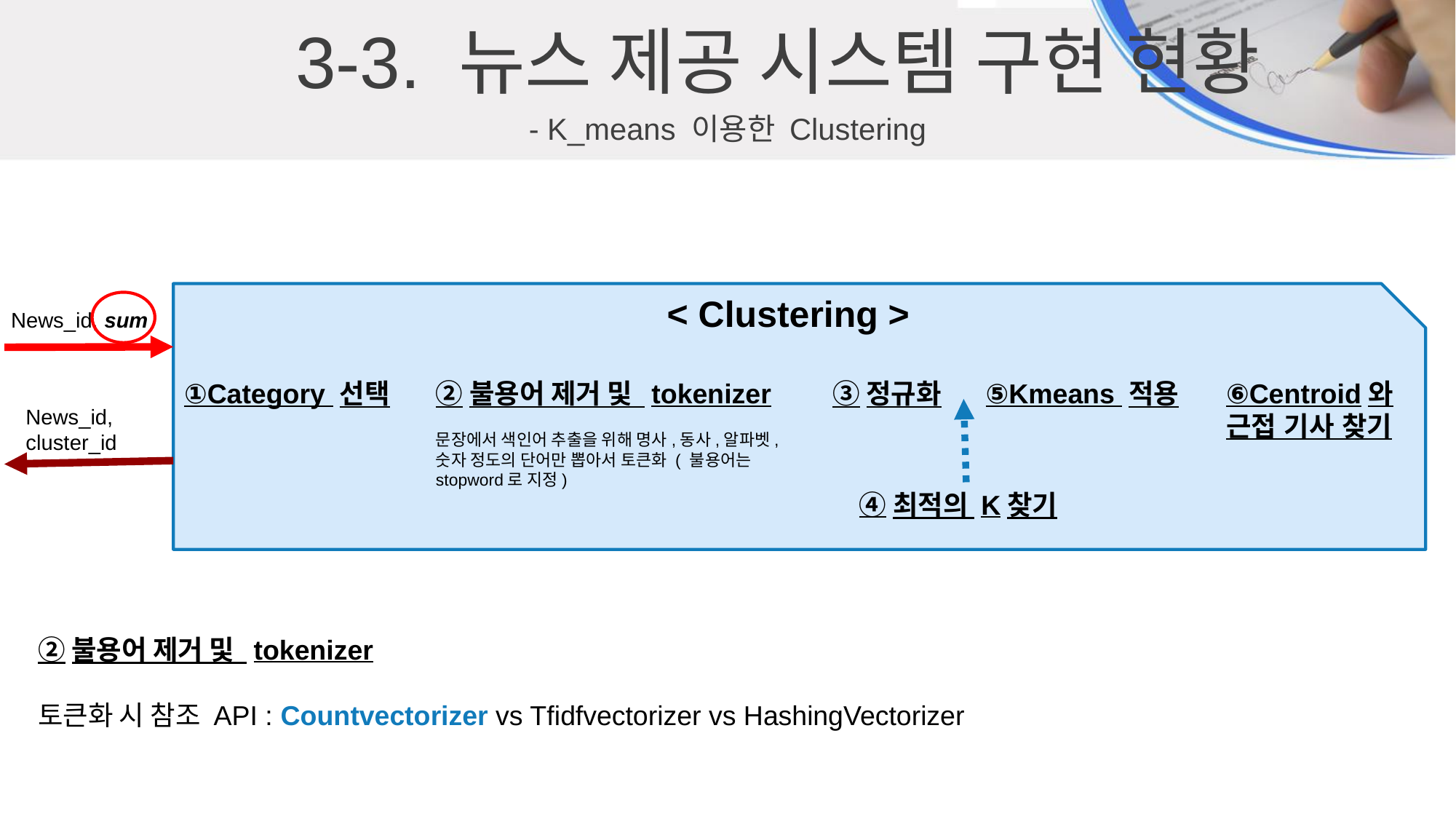

3-3. 뉴스 제공 시스템 구현 현황
- K_means 이용한 Clustering
< Clustering >

News_id, sum
①Category 선택
②불용어 제거 및  tokenizer

문장에서 색인어 추출을 위해 명사,동사,알파벳,숫자 정도의 단어만 뽑아서 토큰화 ( 불용어는 stopword로 지정)
③정규화
⑤Kmeans 적용
⑥Centroid와 근접 기사 찾기
News_id,
cluster_id
④최적의 K찾기
②불용어 제거 및  tokenizer

토큰화 시 참조 API : Countvectorizer vs Tfidfvectorizer vs HashingVectorizer